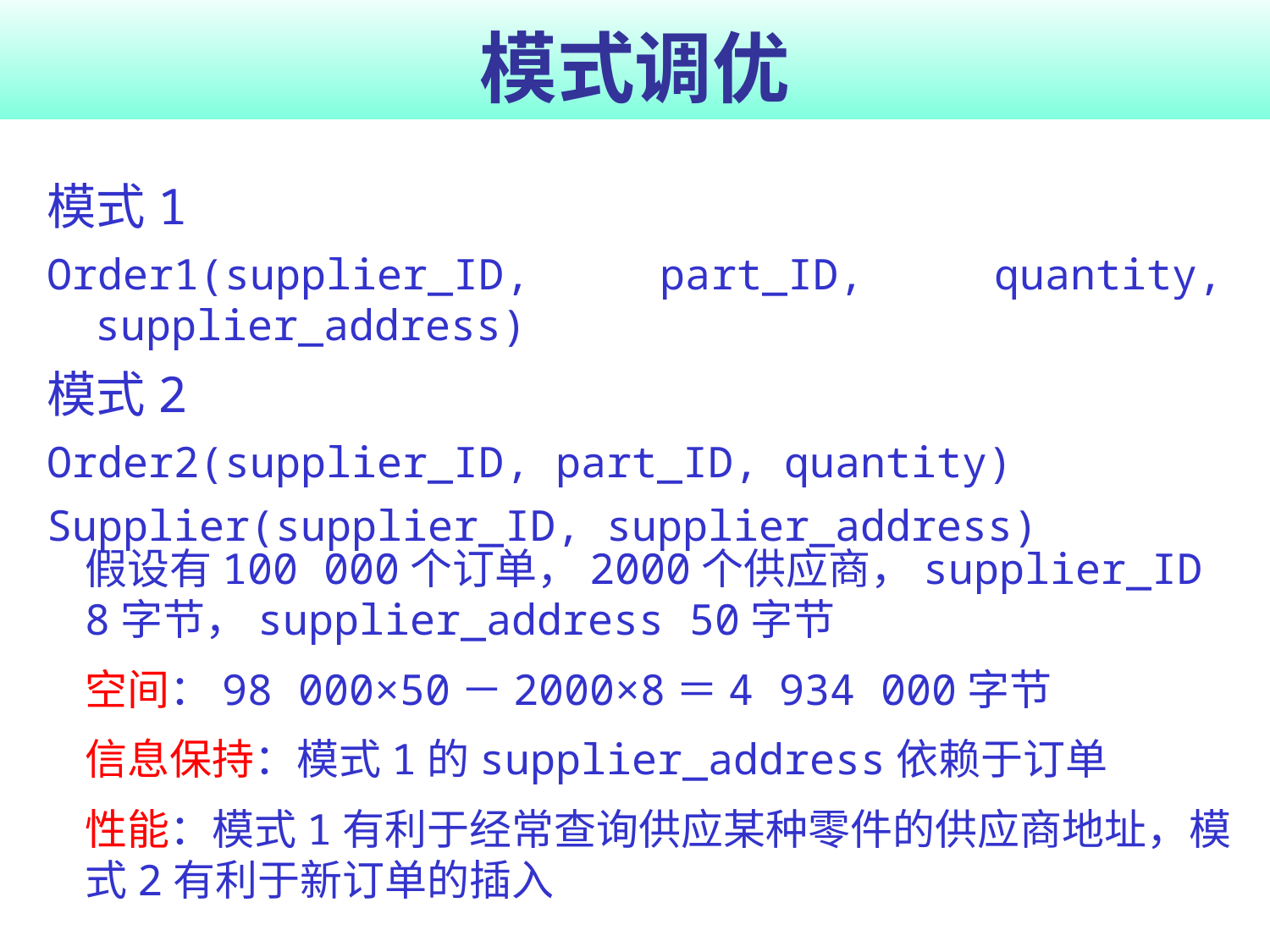

# 模式调优
模式1
Order1(supplier_ID, part_ID, quantity, supplier_address)
模式2
Order2(supplier_ID, part_ID, quantity)
Supplier(supplier_ID, supplier_address)
	假设有100 000个订单，2000个供应商，supplier_ID 8字节，supplier_address 50字节
	空间：98 000×50－2000×8＝4 934 000字节
	信息保持：模式1的supplier_address依赖于订单
	性能：模式1有利于经常查询供应某种零件的供应商地址，模式2有利于新订单的插入